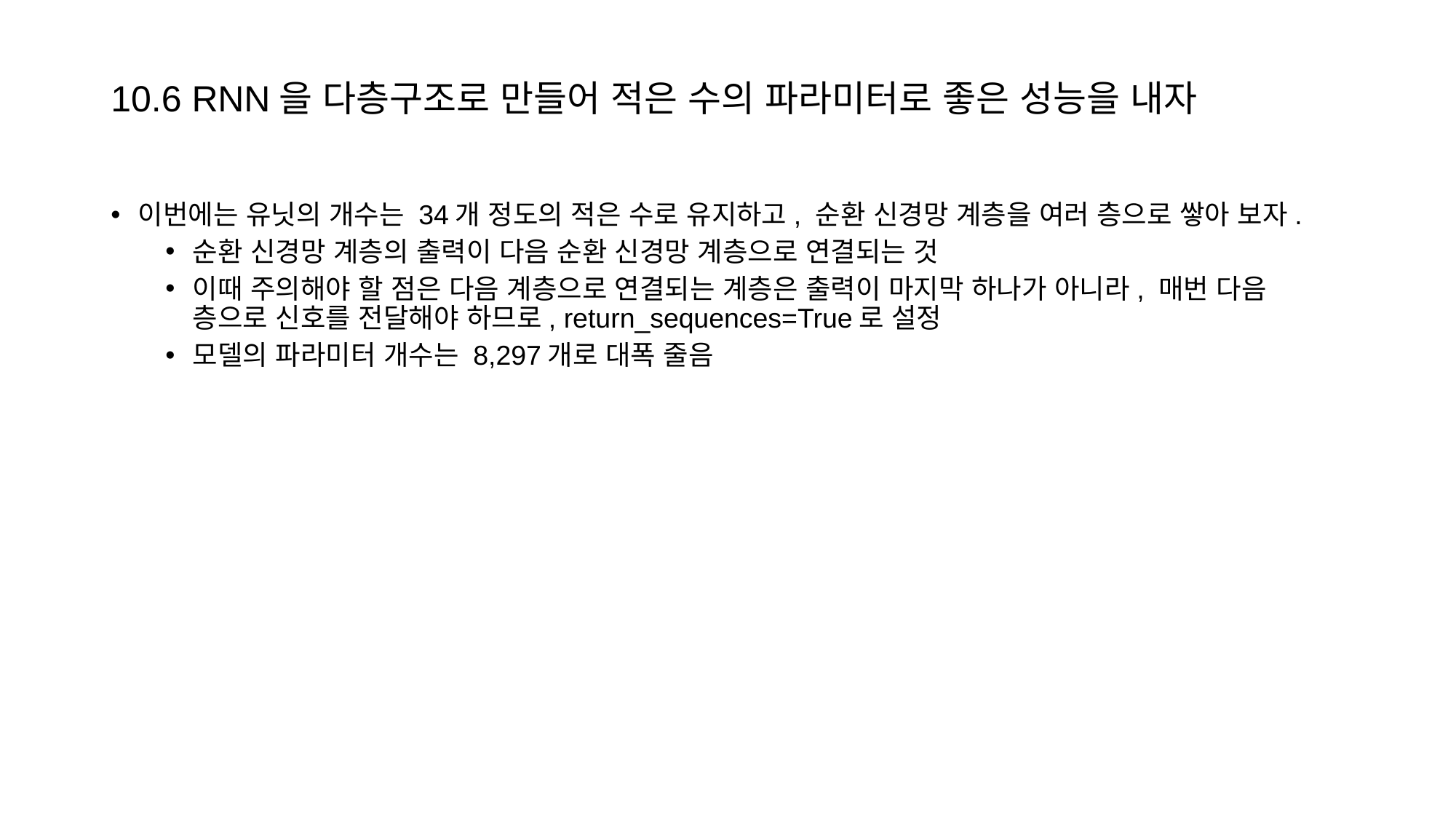

# 10.6 RNN을 다층구조로 만들어 적은 수의 파라미터로 좋은 성능을 내자
이번에는 유닛의 개수는 34개 정도의 적은 수로 유지하고, 순환 신경망 계층을 여러 층으로 쌓아 보자.
순환 신경망 계층의 출력이 다음 순환 신경망 계층으로 연결되는 것
이때 주의해야 할 점은 다음 계층으로 연결되는 계층은 출력이 마지막 하나가 아니라, 매번 다음 층으로 신호를 전달해야 하므로, return_sequences=True로 설정
모델의 파라미터 개수는 8,297개로 대폭 줄음